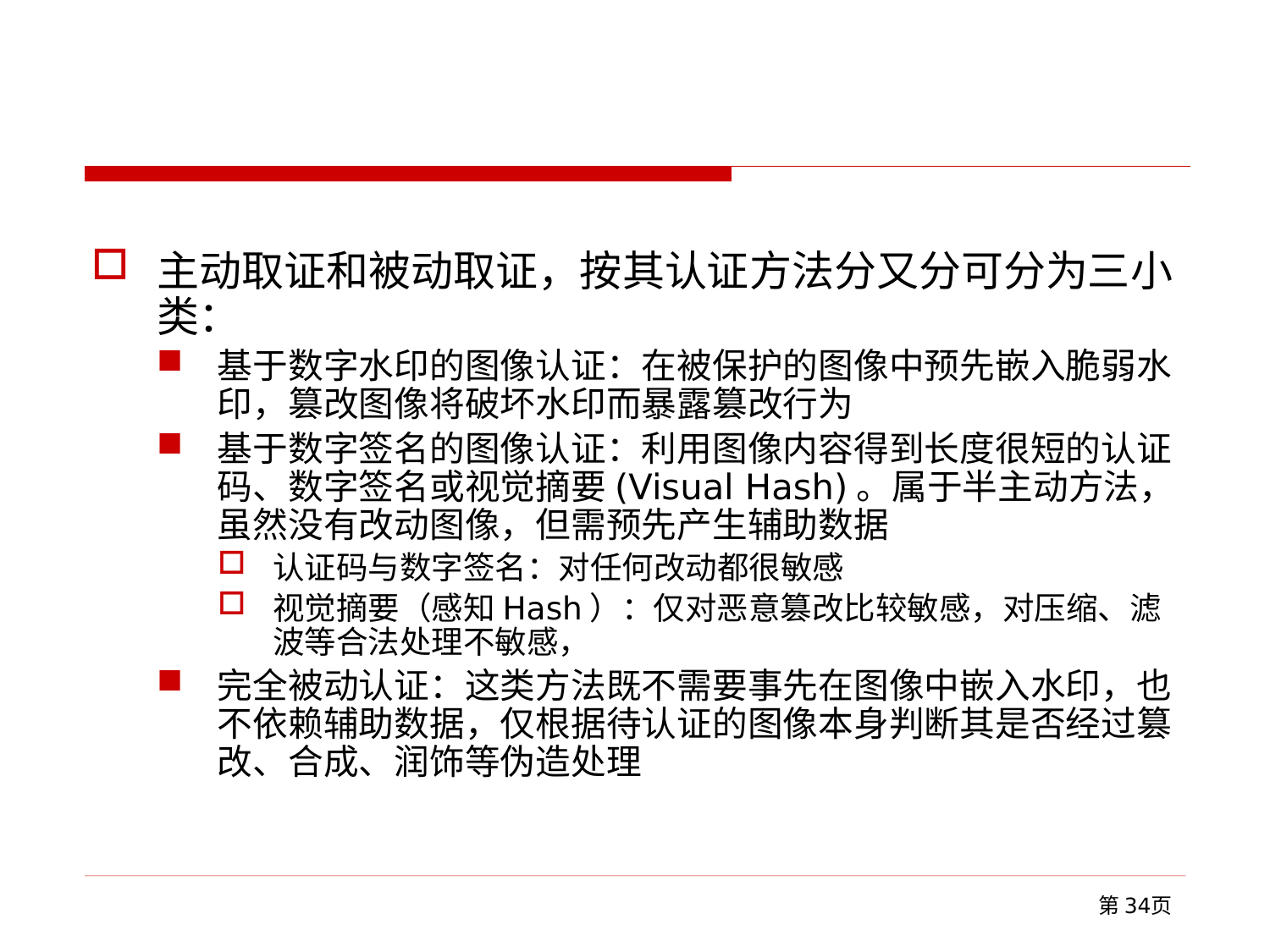

#
主动取证和被动取证，按其认证方法分又分可分为三小类：
基于数字水印的图像认证：在被保护的图像中预先嵌入脆弱水印，篡改图像将破坏水印而暴露篡改行为
基于数字签名的图像认证：利用图像内容得到长度很短的认证码、数字签名或视觉摘要(Visual Hash)。属于半主动方法，虽然没有改动图像，但需预先产生辅助数据
认证码与数字签名：对任何改动都很敏感
视觉摘要（感知Hash）：仅对恶意篡改比较敏感，对压缩、滤波等合法处理不敏感，
完全被动认证：这类方法既不需要事先在图像中嵌入水印，也不依赖辅助数据，仅根据待认证的图像本身判断其是否经过篡改、合成、润饰等伪造处理
34